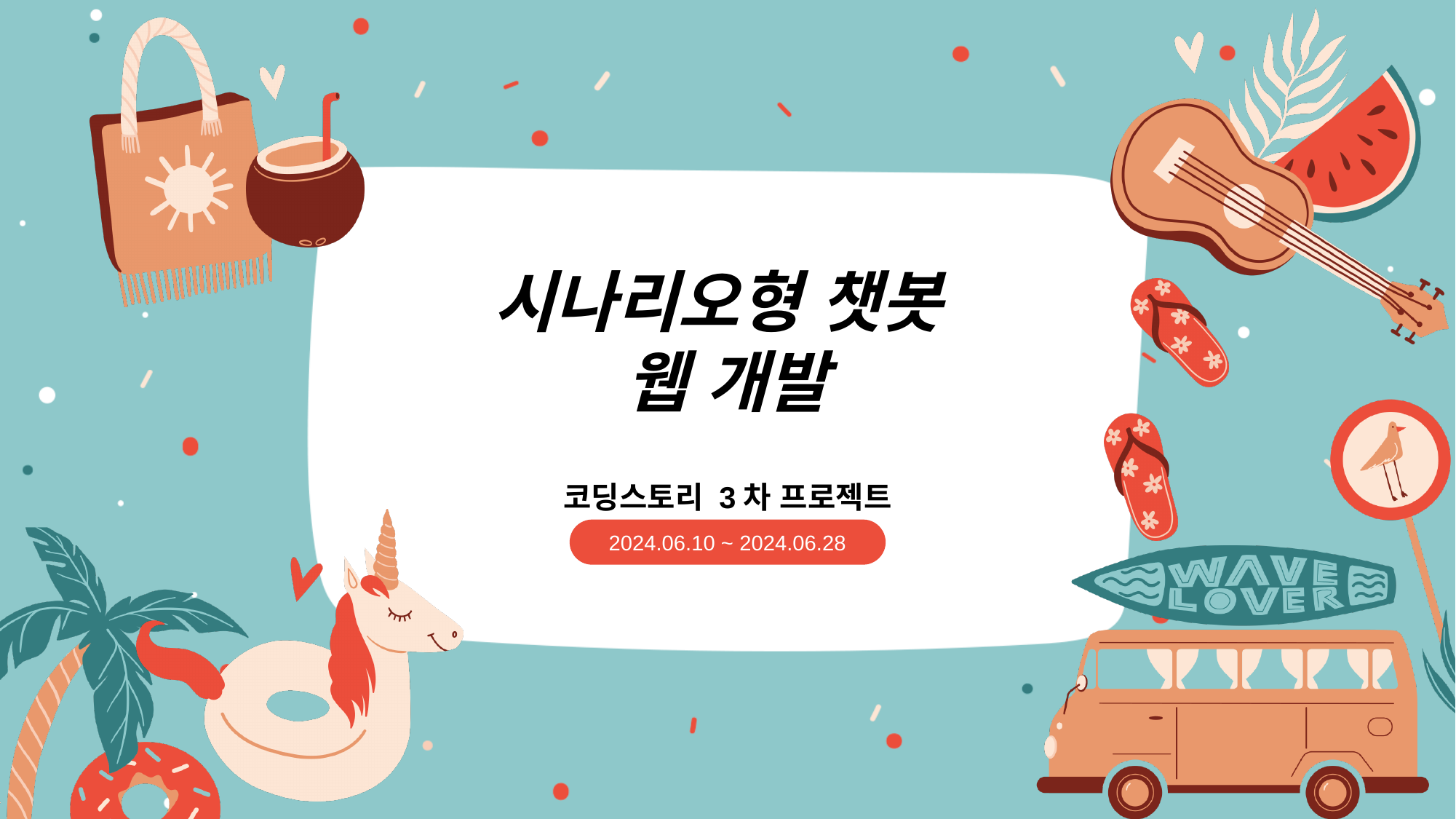

시나리오형 챗봇
웹 개발
코딩스토리 3차 프로젝트
2024.06.10 ~ 2024.06.28